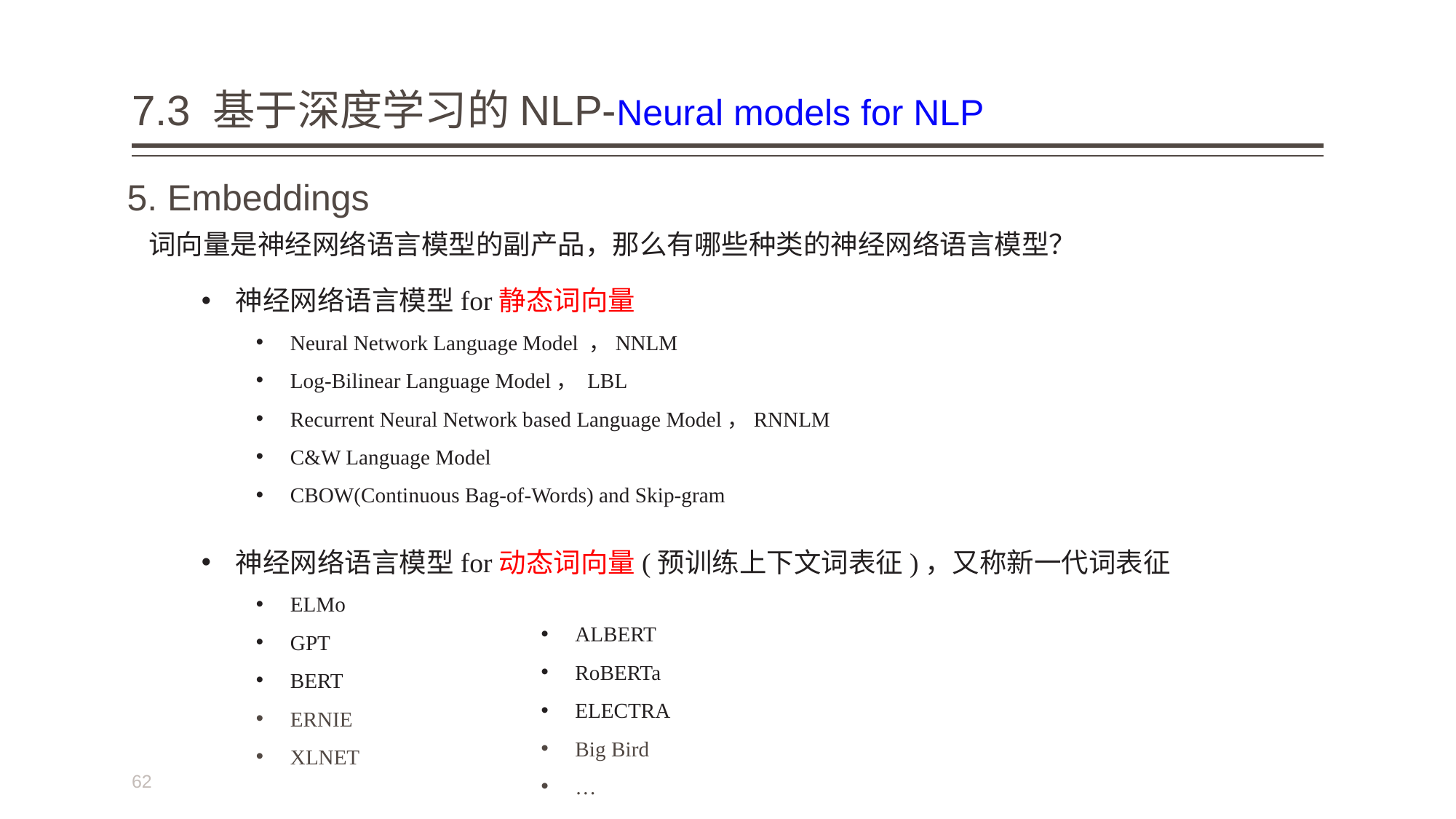

# 7.3 基于深度学习的NLP-Neural models for NLP
5. Embeddings

词向量是神经网络语言模型的副产品，那么有哪些种类的神经网络语言模型？
神经网络语言模型for静态词向量
Neural Network Language Model ，NNLM
Log-Bilinear Language Model， LBL
Recurrent Neural Network based Language Model，RNNLM
C&W Language Model
CBOW(Continuous Bag-of-Words) and Skip-gram

神经网络语言模型for动态词向量(预训练上下文词表征)，又称新一代词表征
ELMo
GPT
BERT
ERNIE
XLNET

ALBERT
RoBERTa
ELECTRA
Big Bird
…
62